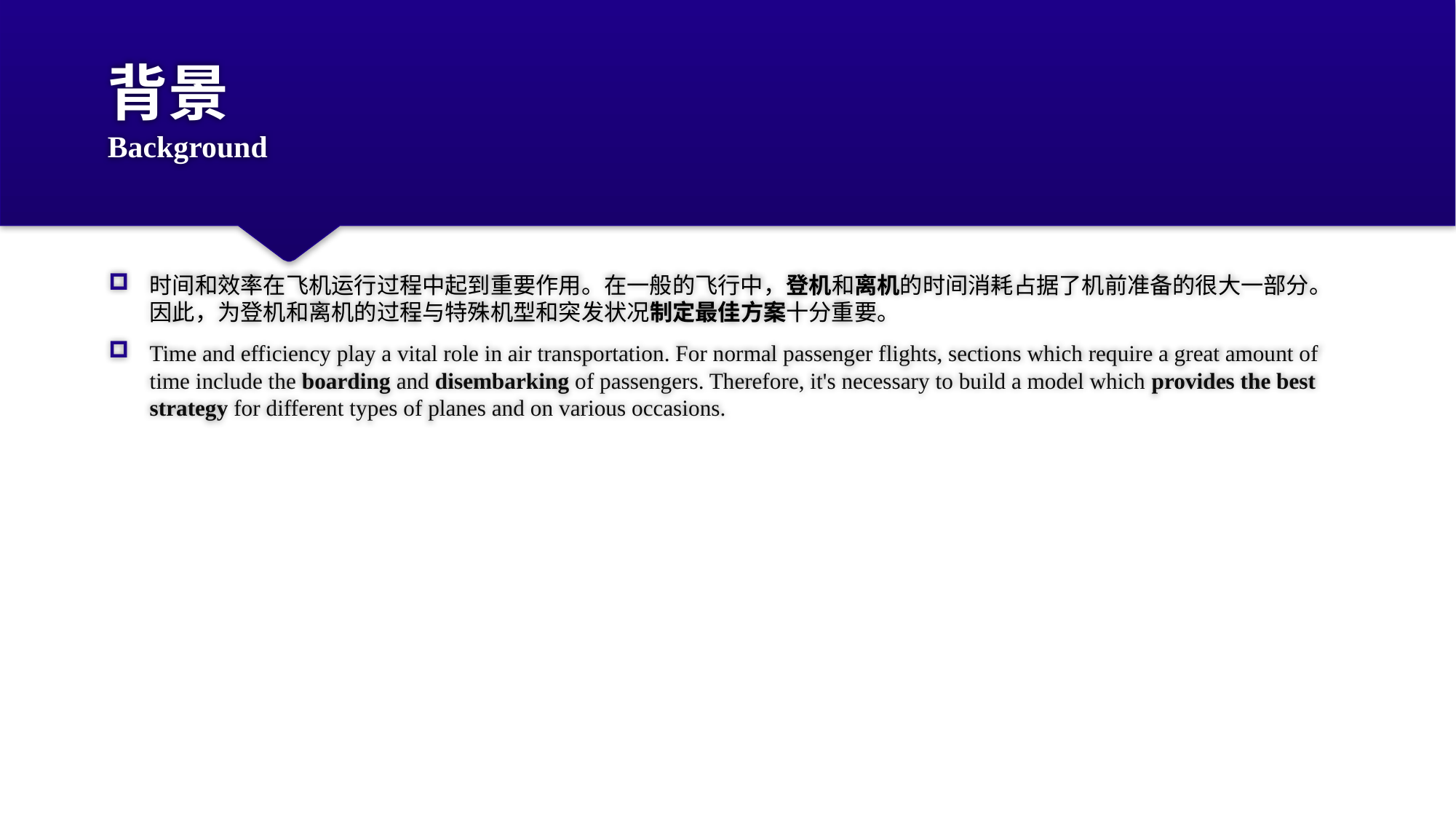

# 背景 Background
时间和效率在飞机运行过程中起到重要作用。在一般的飞行中，登机和离机的时间消耗占据了机前准备的很大一部分。因此，为登机和离机的过程与特殊机型和突发状况制定最佳方案十分重要。
Time and efficiency play a vital role in air transportation. For normal passenger flights, sections which require a great amount of time include the boarding and disembarking of passengers. Therefore, it's necessary to build a model which provides the best strategy for different types of planes and on various occasions.